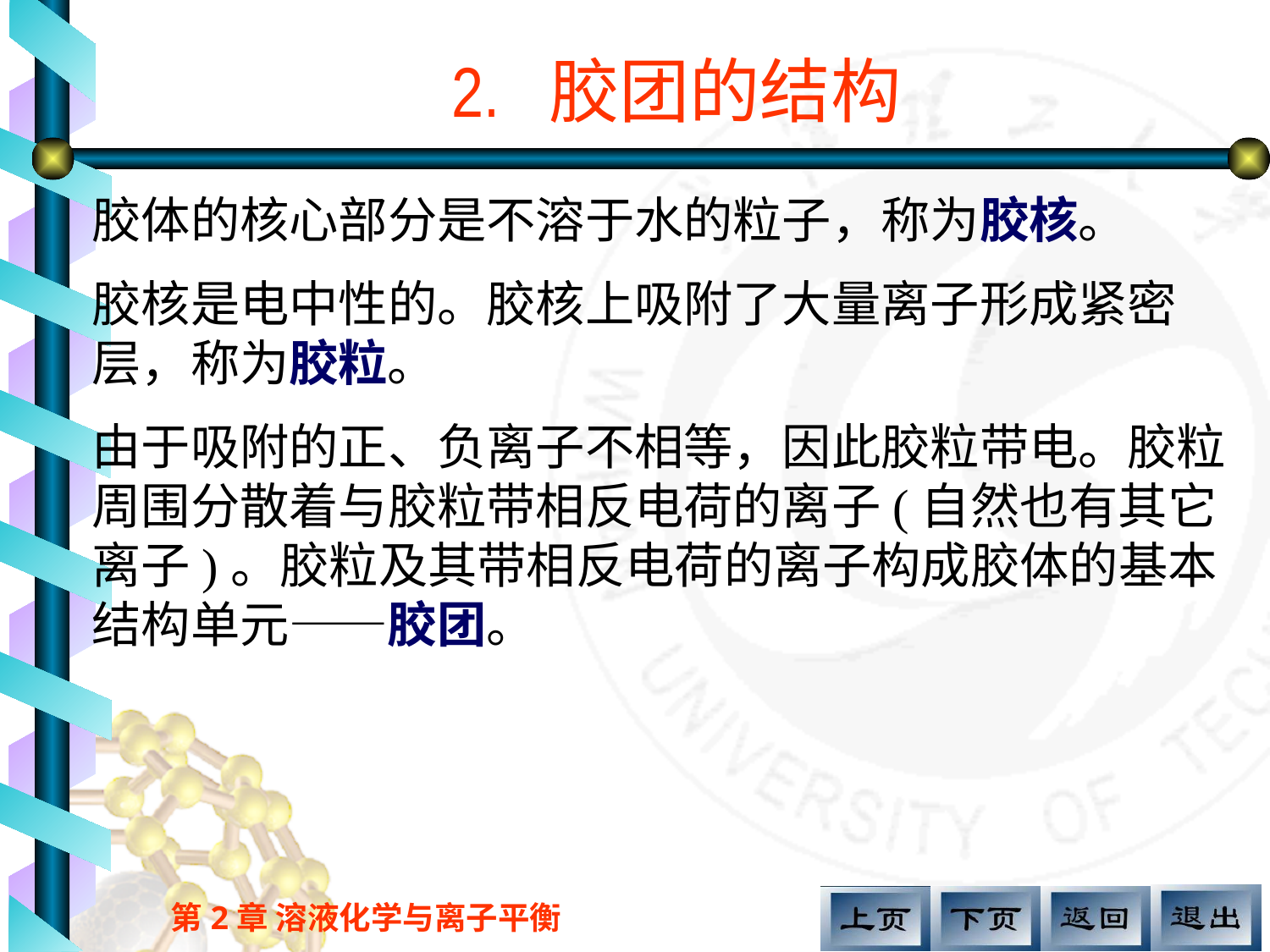

# 2.  胶团的结构
胶体的核心部分是不溶于水的粒子，称为胶核。
胶核是电中性的。胶核上吸附了大量离子形成紧密层，称为胶粒。
由于吸附的正、负离子不相等，因此胶粒带电。胶粒周围分散着与胶粒带相反电荷的离子(自然也有其它离子)。胶粒及其带相反电荷的离子构成胶体的基本结构单元——胶团。